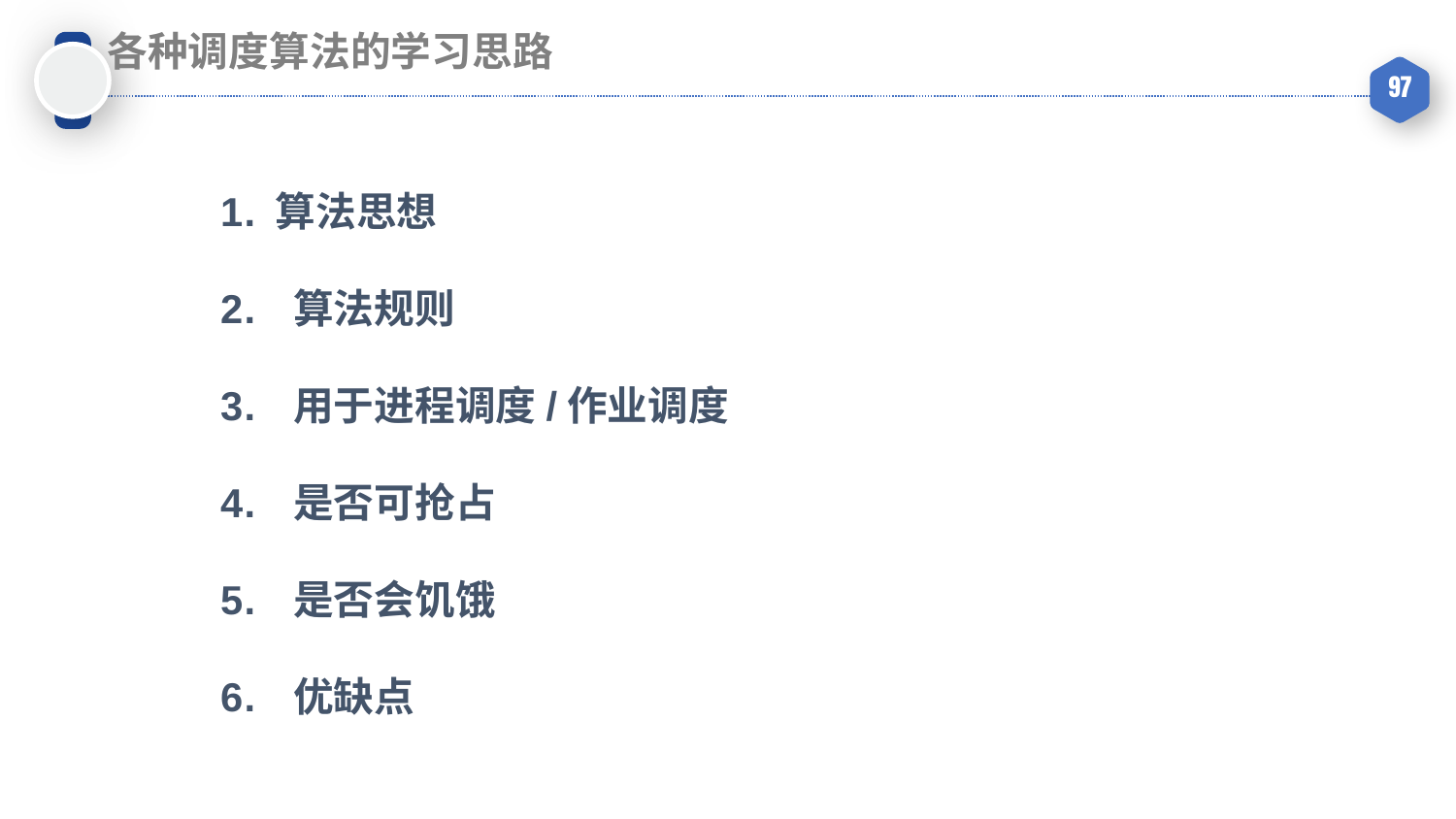

# 各种调度算法的学习思路
算法思想
算法规则
用于进程调度/作业调度
是否可抢占
是否会饥饿
优缺点